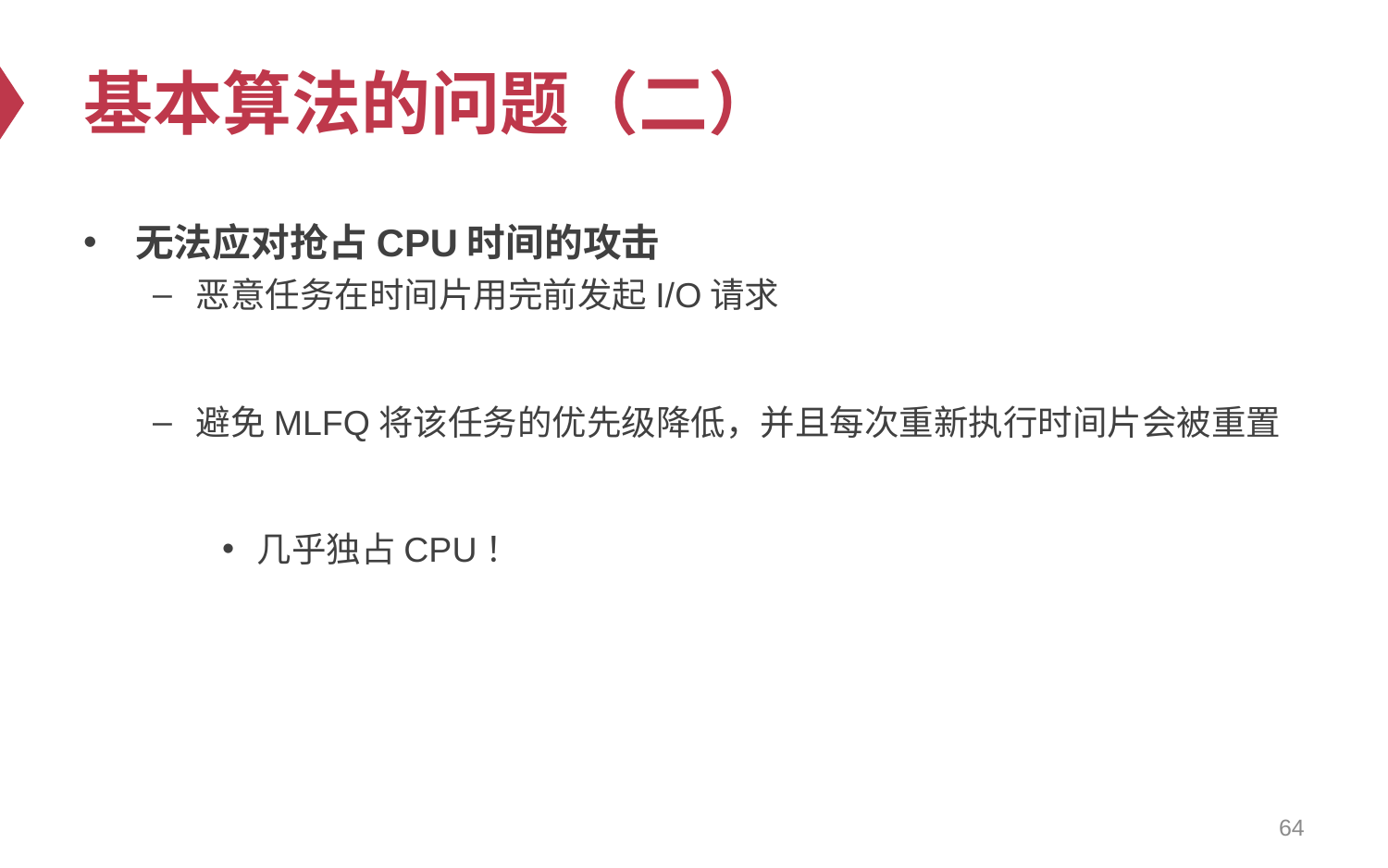

# 基本算法的问题（二）
无法应对抢占CPU时间的攻击
恶意任务在时间片用完前发起I/O请求

避免MLFQ将该任务的优先级降低，并且每次重新执行时间片会被重置

几乎独占CPU！

64